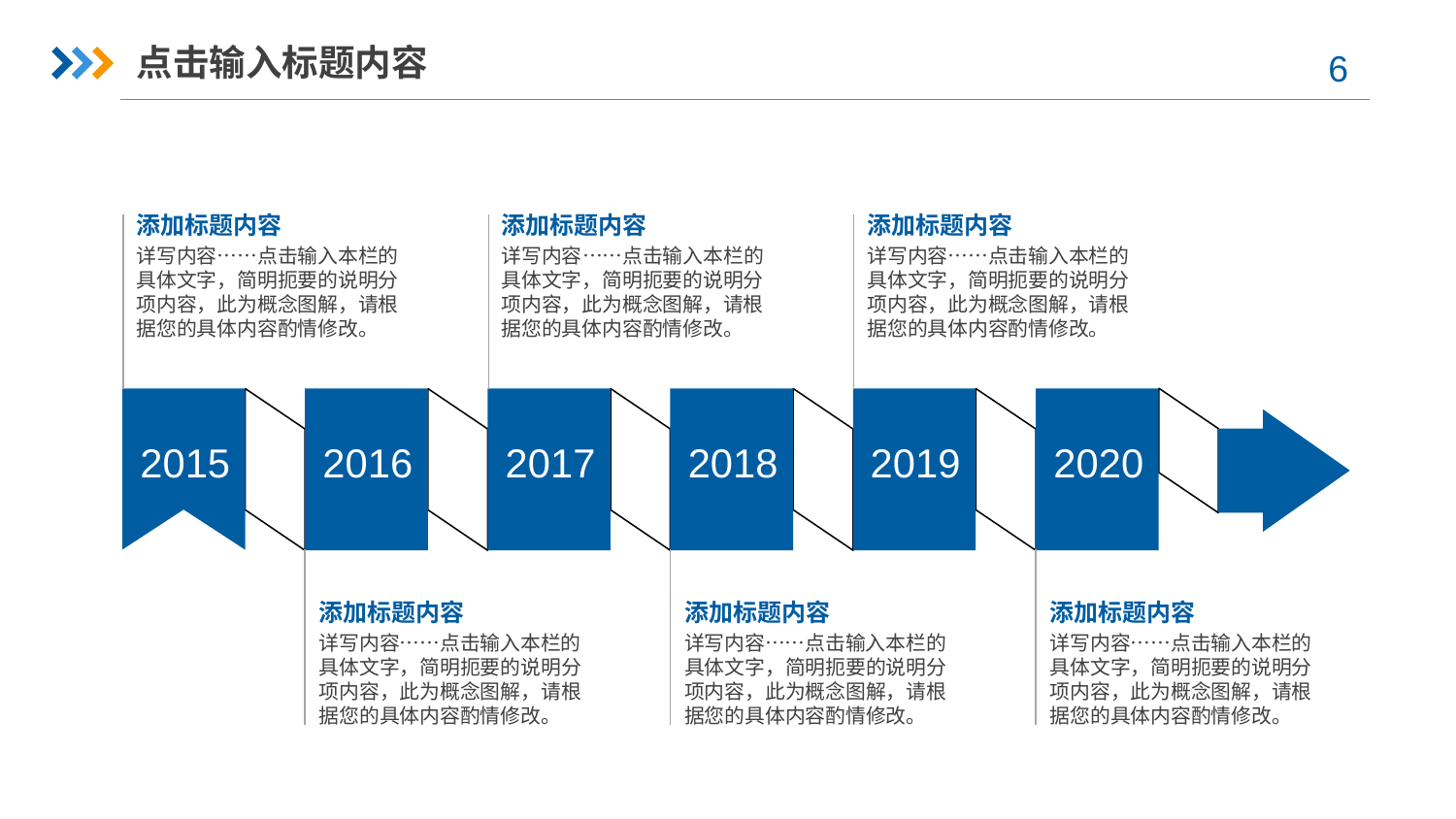

点击输入标题内容
添加标题内容
详写内容……点击输入本栏的具体文字，简明扼要的说明分项内容，此为概念图解，请根据您的具体内容酌情修改。
添加标题内容
详写内容……点击输入本栏的具体文字，简明扼要的说明分项内容，此为概念图解，请根据您的具体内容酌情修改。
添加标题内容
详写内容……点击输入本栏的具体文字，简明扼要的说明分项内容，此为概念图解，请根据您的具体内容酌情修改。

2015

2016

2017

2018

2019

2020

添加标题内容
详写内容……点击输入本栏的具体文字，简明扼要的说明分项内容，此为概念图解，请根据您的具体内容酌情修改。
添加标题内容
详写内容……点击输入本栏的具体文字，简明扼要的说明分项内容，此为概念图解，请根据您的具体内容酌情修改。
添加标题内容
详写内容……点击输入本栏的具体文字，简明扼要的说明分项内容，此为概念图解，请根据您的具体内容酌情修改。